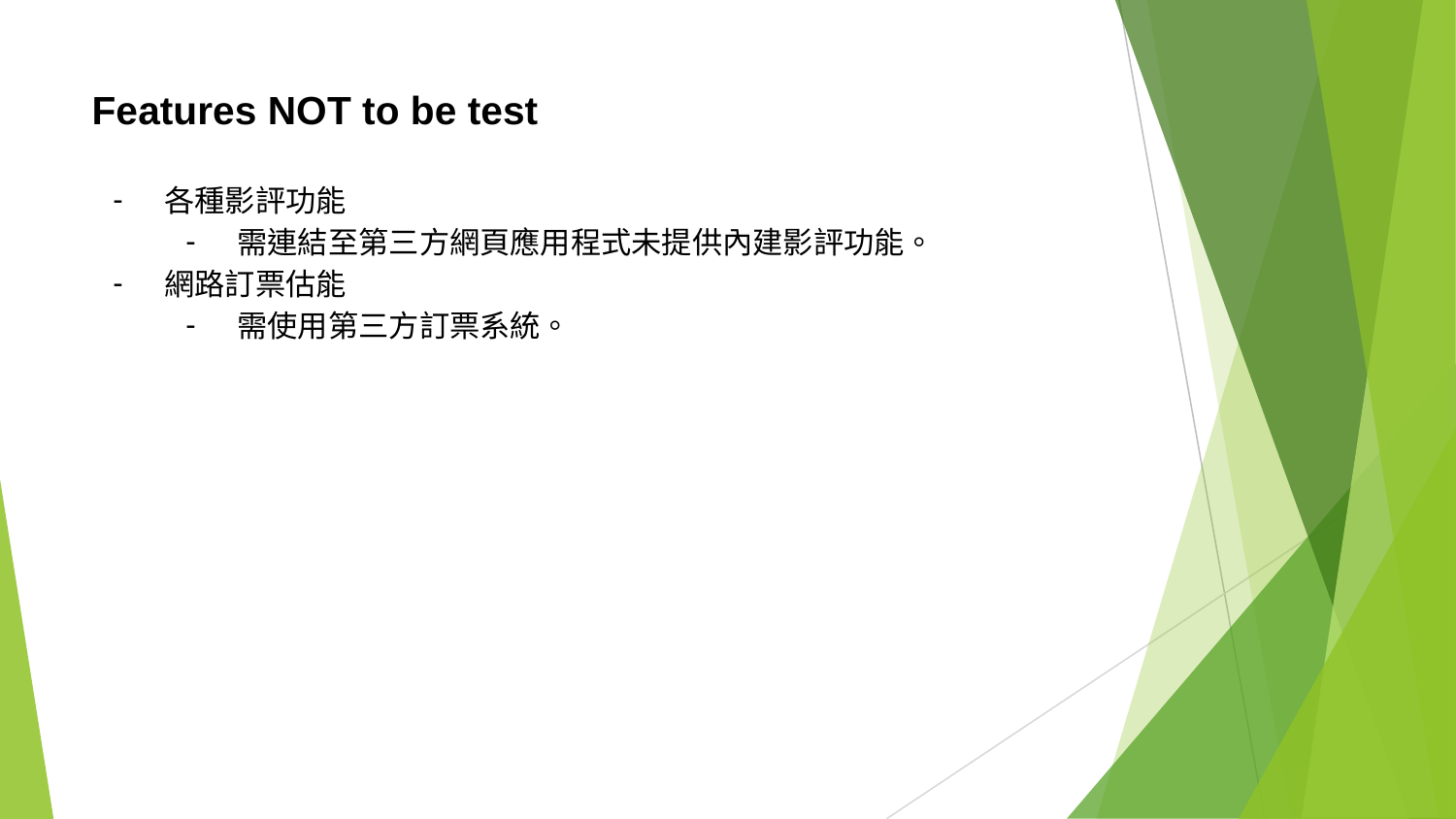

# Features NOT to be test
各種影評功能
需連結至第三方網頁應用程式未提供內建影評功能。
網路訂票估能
需使用第三方訂票系統。